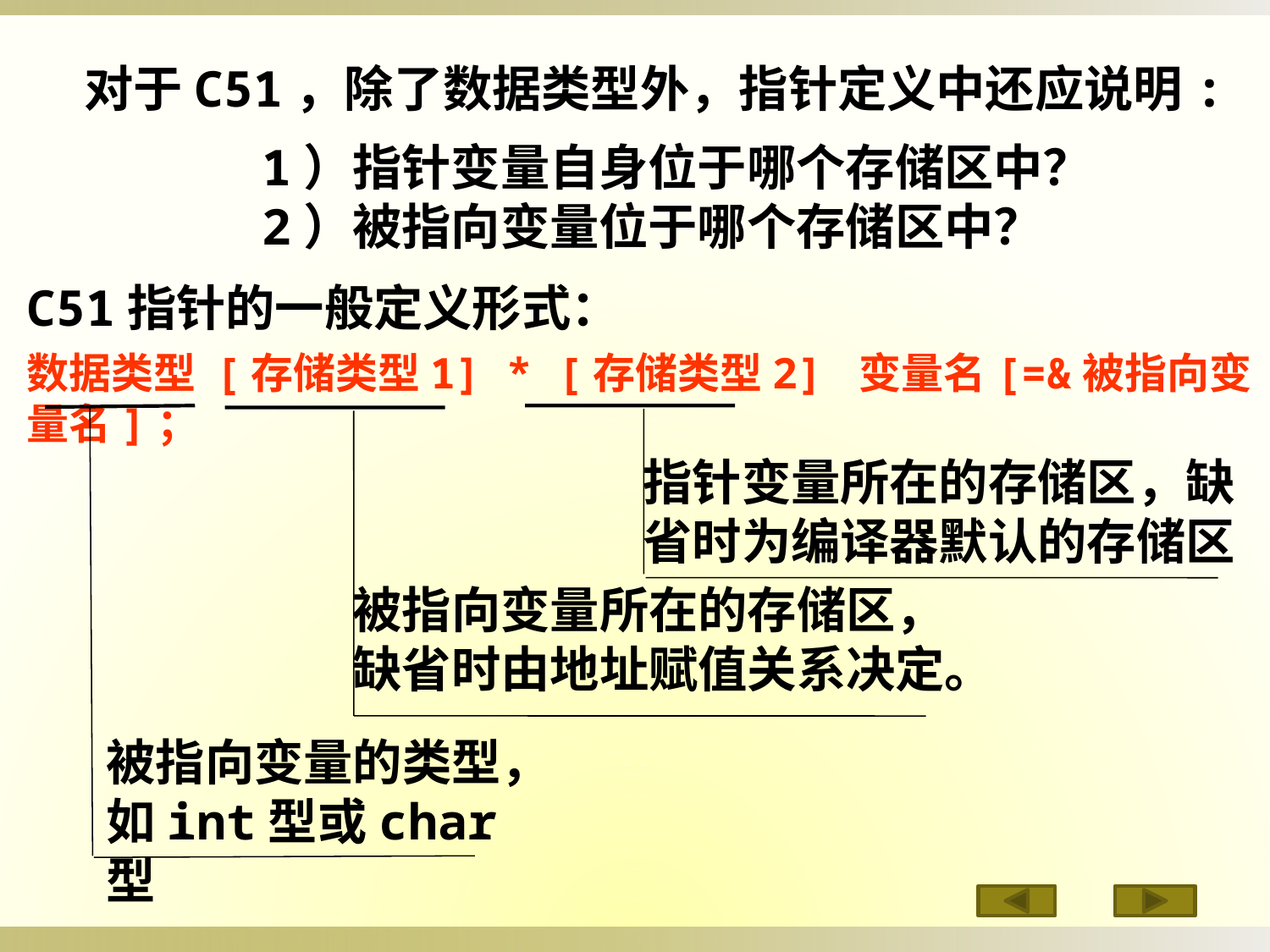

对于C51，除了数据类型外，指针定义中还应说明:
      1）指针变量自身位于哪个存储区中？
      2）被指向变量位于哪个存储区中？
C51指针的一般定义形式：
数据类型 [存储类型1] * [存储类型2] 变量名[=&被指向变量名]；

指针变量所在的存储区，缺省时为编译器默认的存储区
被指向变量所在的存储区，缺省时由地址赋值关系决定。

被指向变量的类型，
如int型或char型